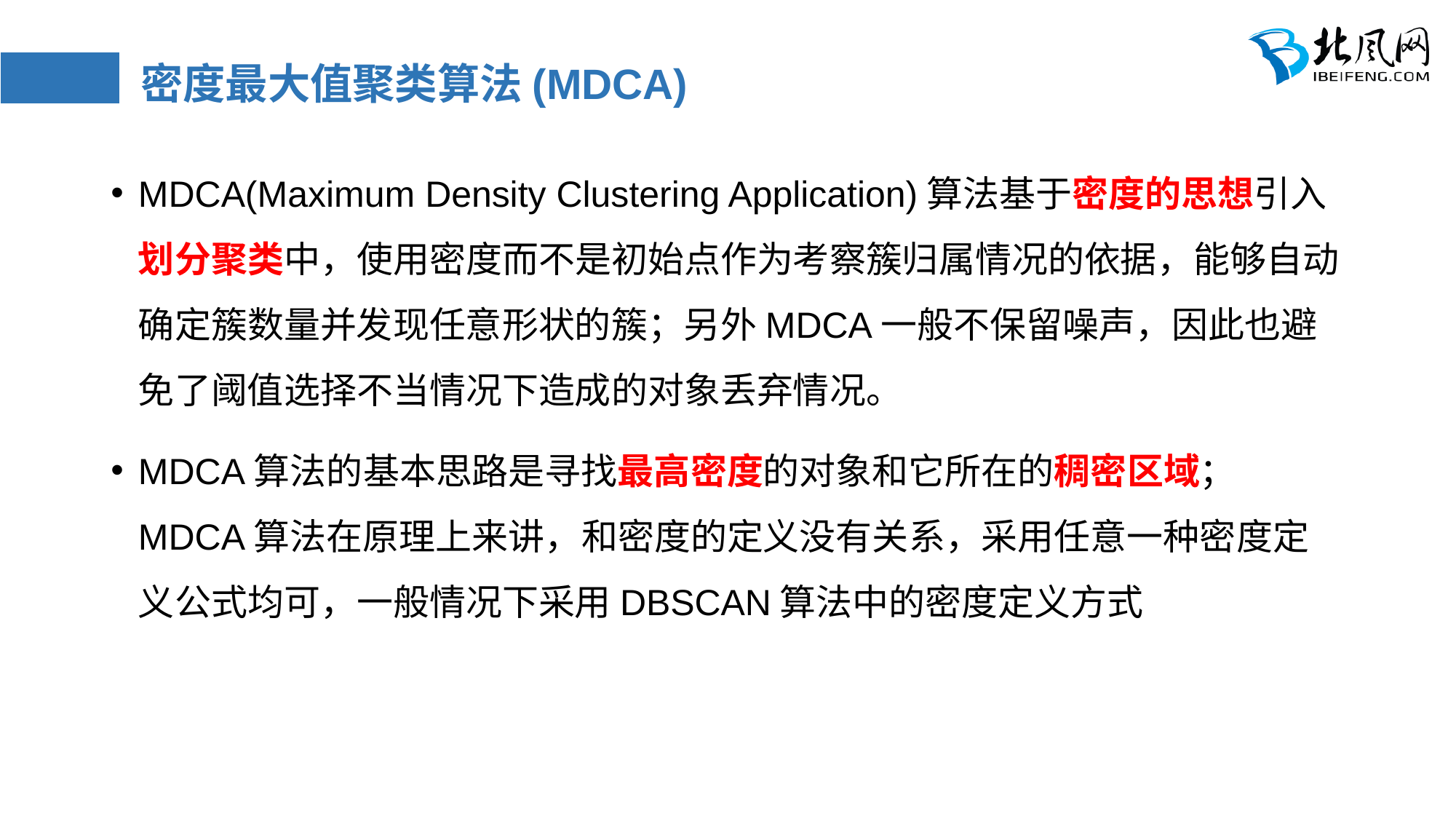

# 密度最大值聚类算法(MDCA)
MDCA(Maximum Density Clustering Application)算法基于密度的思想引入划分聚类中，使用密度而不是初始点作为考察簇归属情况的依据，能够自动确定簇数量并发现任意形状的簇；另外MDCA一般不保留噪声，因此也避免了阈值选择不当情况下造成的对象丢弃情况。
MDCA算法的基本思路是寻找最高密度的对象和它所在的稠密区域；MDCA算法在原理上来讲，和密度的定义没有关系，采用任意一种密度定义公式均可，一般情况下采用DBSCAN算法中的密度定义方式